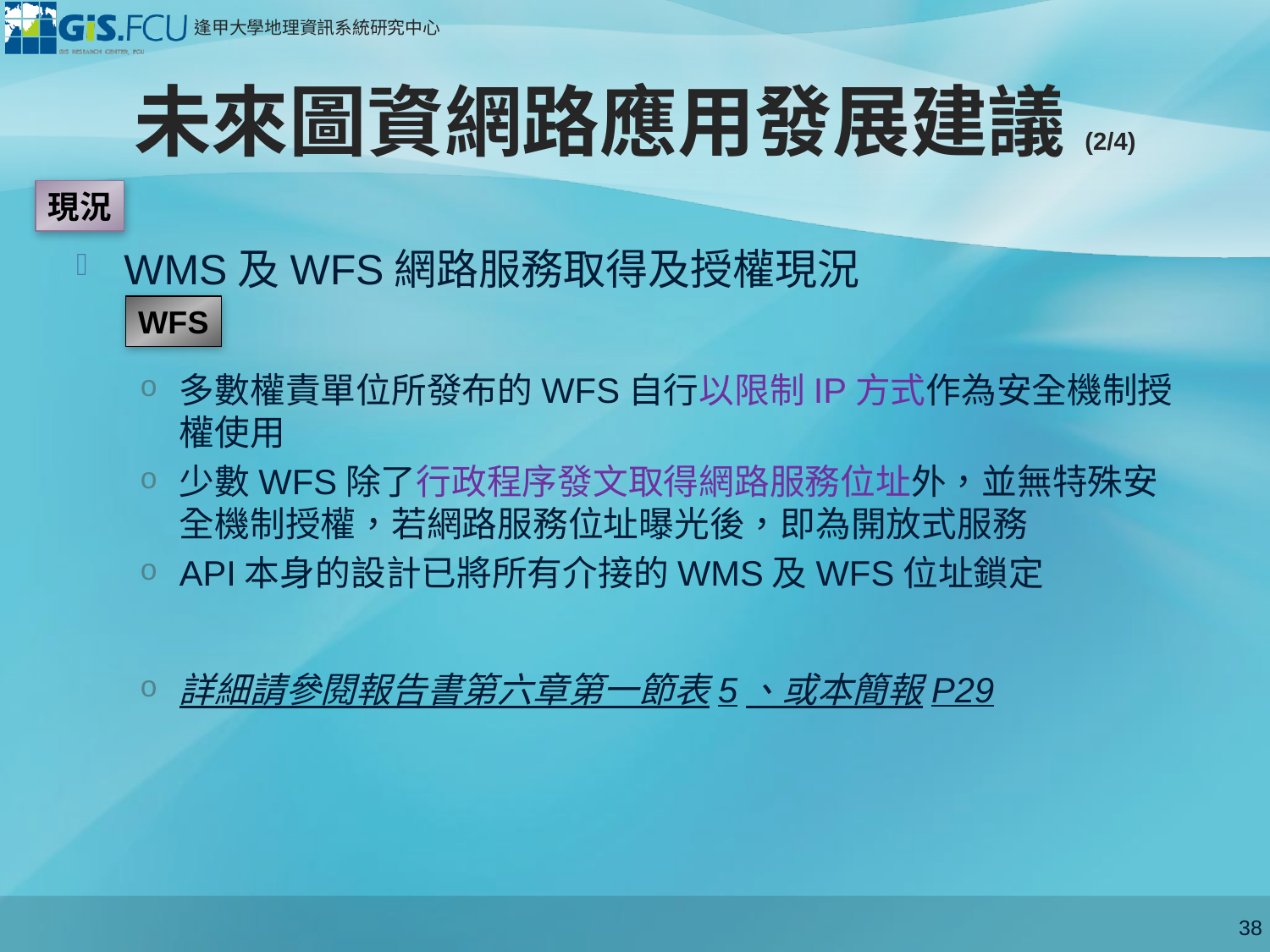

# 未來圖資網路應用發展建議(2/4)
現況
WMS及WFS網路服務取得及授權現況

多數權責單位所發布的WFS自行以限制IP方式作為安全機制授權使用
少數WFS除了行政程序發文取得網路服務位址外，並無特殊安全機制授權，若網路服務位址曝光後，即為開放式服務
API本身的設計已將所有介接的WMS及WFS位址鎖定

詳細請參閱報告書第六章第一節表5、或本簡報P29

WFS
38